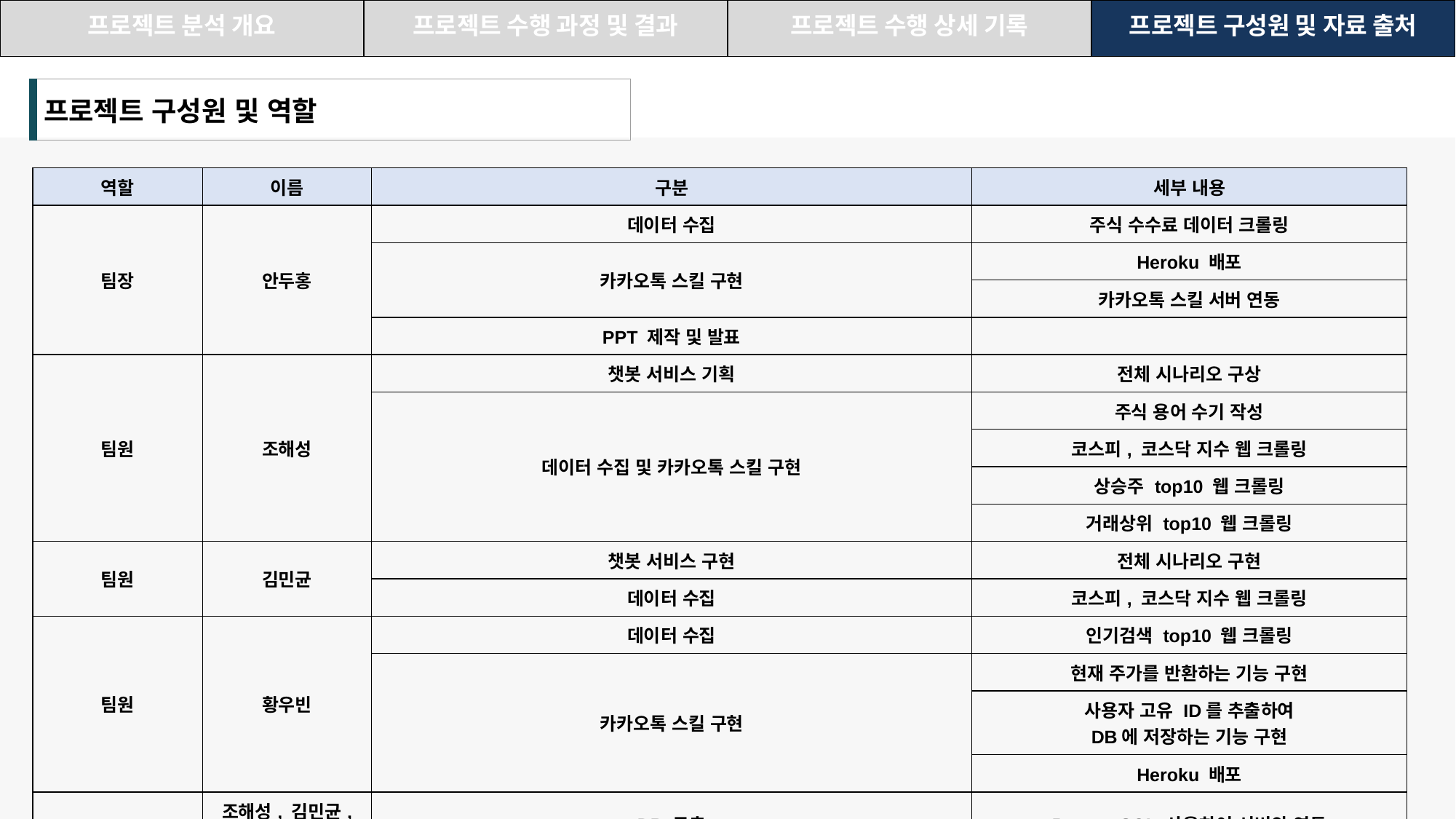

| 프로젝트 분석 개요 | 프로젝트 수행 과정 및 결과 | 프로젝트 수행 상세 기록 | 프로젝트 구성원 및 자료 출처 |
| --- | --- | --- | --- |
| 프로젝트 구성원 및 역할 |
| --- |

| 역할 | 이름 | 구분 | 세부 내용 |
| --- | --- | --- | --- |
| 팀장 | 안두홍 | 데이터 수집 | 주식 수수료 데이터 크롤링 |
|  |  | 카카오톡 스킬 구현 | Heroku 배포 |
|  |  |  | 카카오톡 스킬 서버 연동 |
|  |  | PPT 제작 및 발표 |  |
| 팀원 | 조해성 | 챗봇 서비스 기획 | 전체 시나리오 구상 |
|  |  | 데이터 수집 및 카카오톡 스킬 구현 | 주식 용어 수기 작성 |
|  |  |  | 코스피, 코스닥 지수 웹 크롤링 |
|  |  |  | 상승주 top10 웹 크롤링 |
|  |  |  | 거래상위 top10 웹 크롤링 |
| 팀원 | 김민균 | 챗봇 서비스 구현 | 전체 시나리오 구현 |
|  |  | 데이터 수집 | 코스피, 코스닥 지수 웹 크롤링 |
| 팀원 | 황우빈 | 데이터 수집 | 인기검색 top10 웹 크롤링 |
|  |  | 카카오톡 스킬 구현 | 현재 주가를 반환하는 기능 구현 |
|  |  |  | 사용자 고유 ID를 추출하여 DB에 저장하는 기능 구현 |
|  |  |  | Heroku 배포 |
|  | 조해성, 김민균, 황우빈 | DB 구축 | PostgreSQL 사용하여 서버와 연동 |